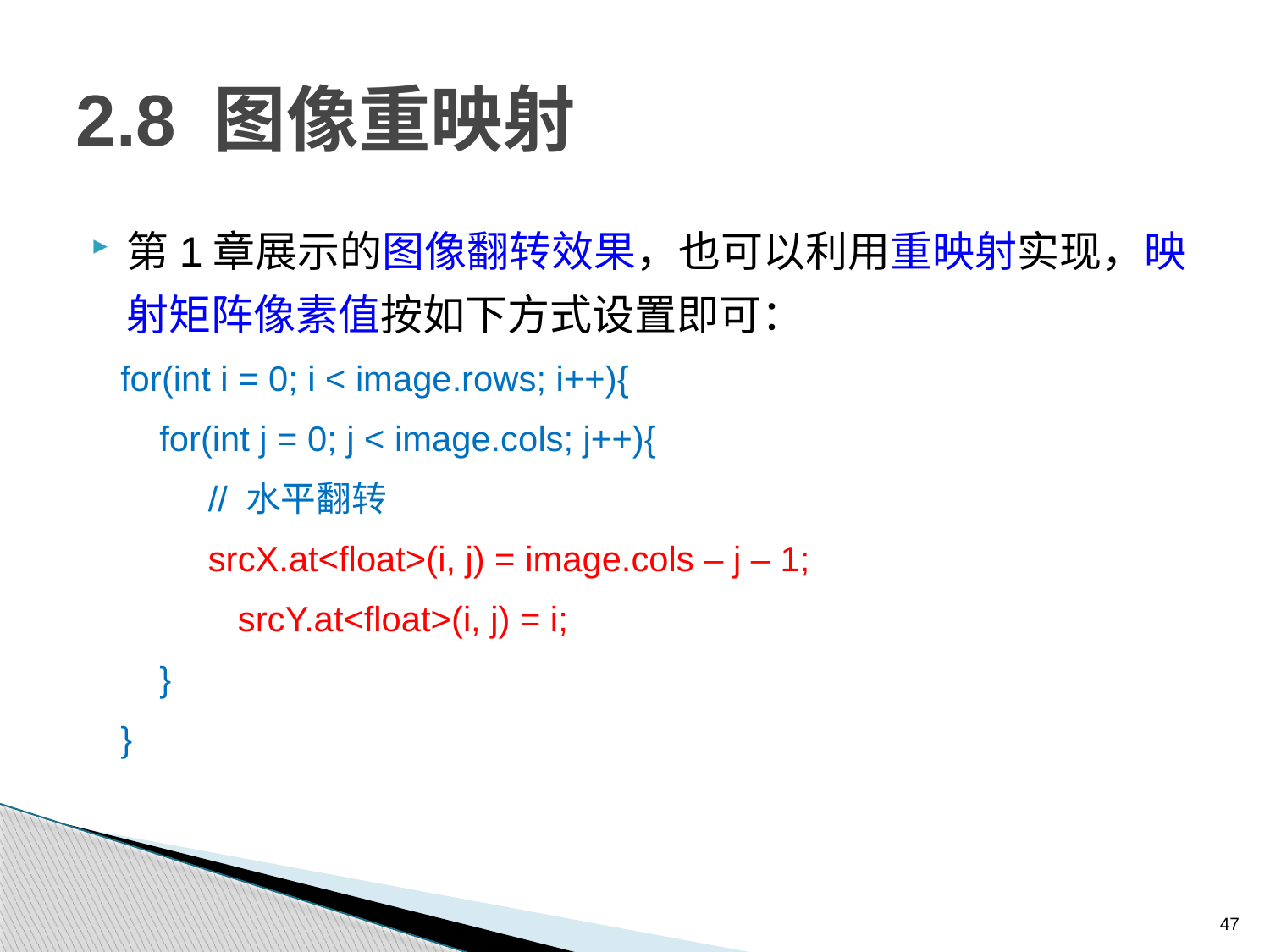

# 2.8 图像重映射
第1章展示的图像翻转效果，也可以利用重映射实现，映射矩阵像素值按如下方式设置即可：
   for(int i = 0; i < image.rows; i++){
       for(int j = 0; j < image.cols; j++){
            // 水平翻转
            srcX.at<float>(i, j) = image.cols – j – 1;
	  srcY.at<float>(i, j) = i;
       }
   }

47